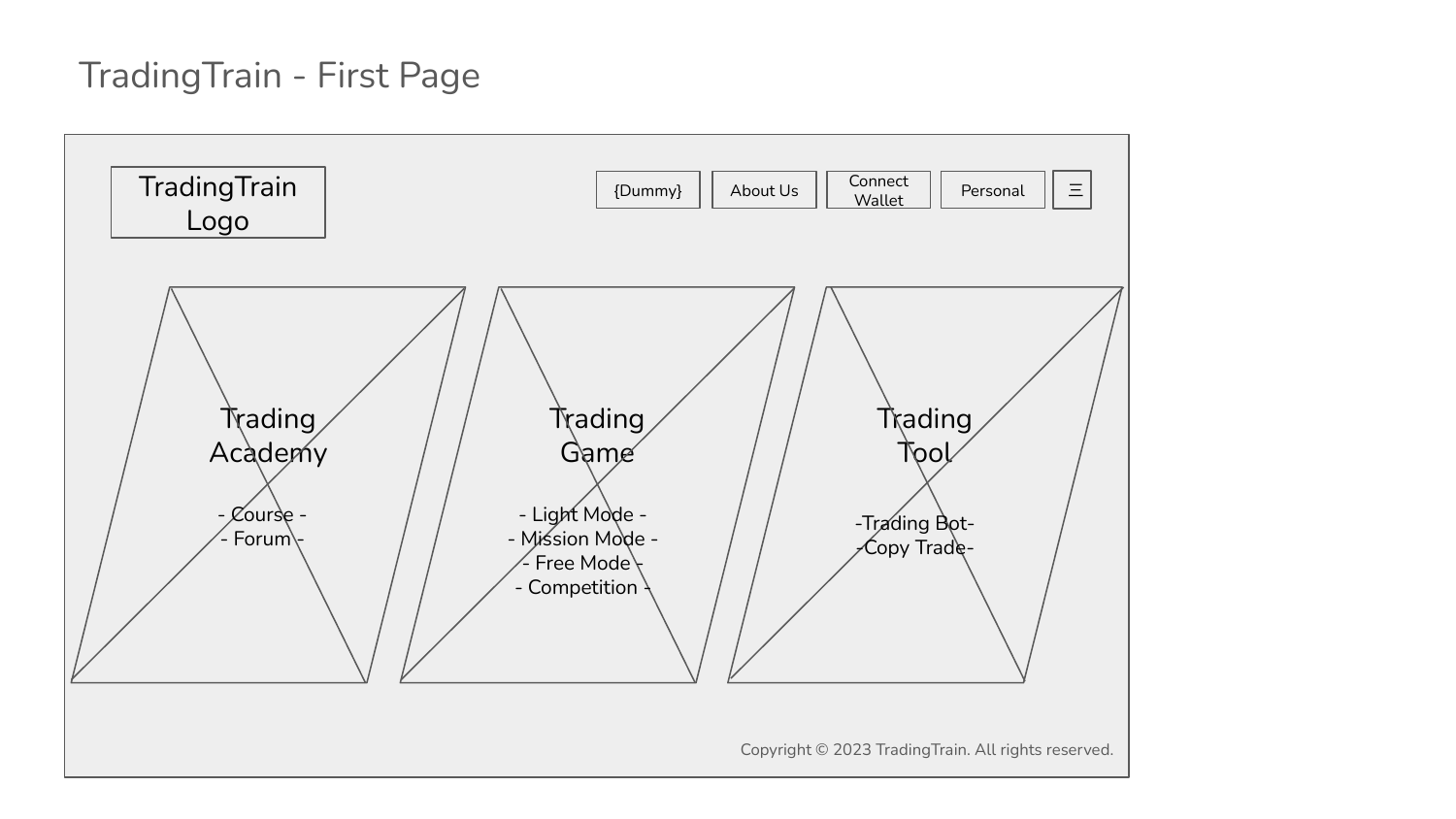

TradingTrain - First Page

TradingTrain Logo
三
{Dummy}
About Us
Personal
Connect Wallet
Trading
Academy

Trading
Game

Trading
Tool

- Course -
- Forum -
- Light Mode -
- Mission Mode -
- Free Mode -
- Competition -
-Trading Bot-
-Copy Trade-
Copyright © 2023 TradingTrain. All rights reserved.